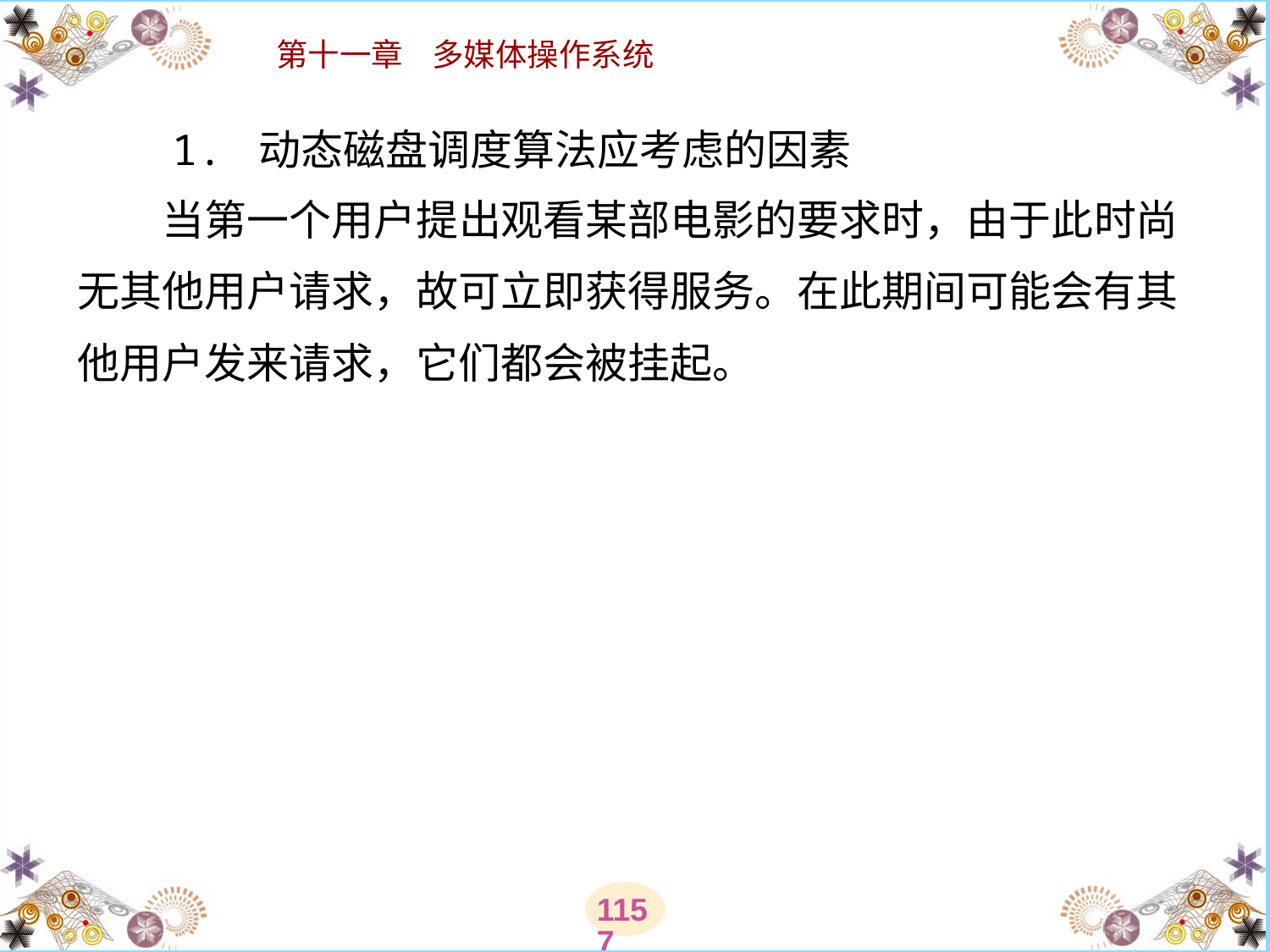

# 1. 动态磁盘调度算法应考虑的因素 　　当第一个用户提出观看某部电影的要求时，由于此时尚无其他用户请求，故可立即获得服务。在此期间可能会有其他用户发来请求，它们都会被挂起。